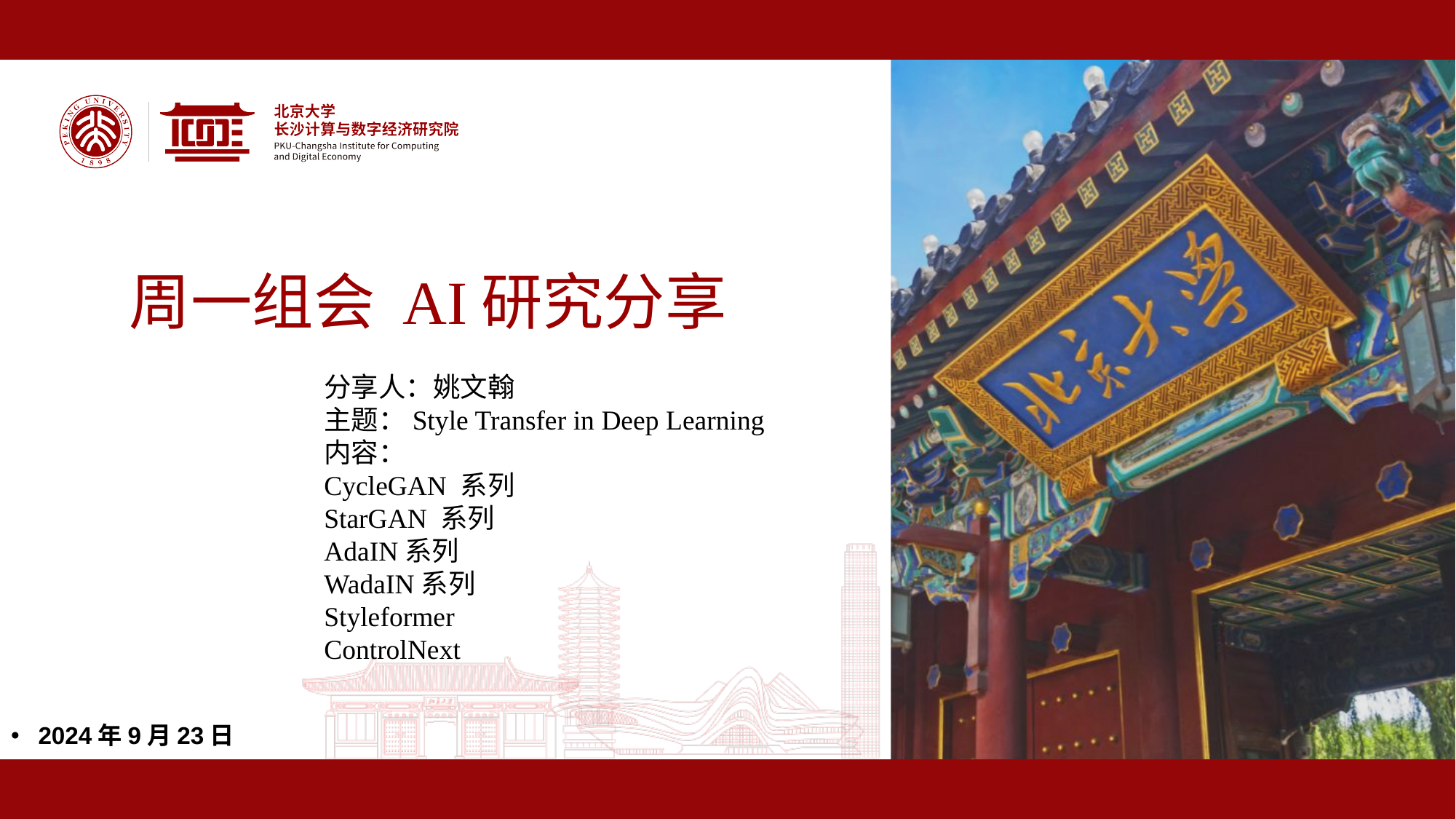

# 周一组会 AI研究分享
分享人：姚文翰
主题：Style Transfer in Deep Learning
内容：
CycleGAN 系列
StarGAN 系列
AdaIN系列
WadaIN系列
Styleformer
ControlNext

2024年9月23日